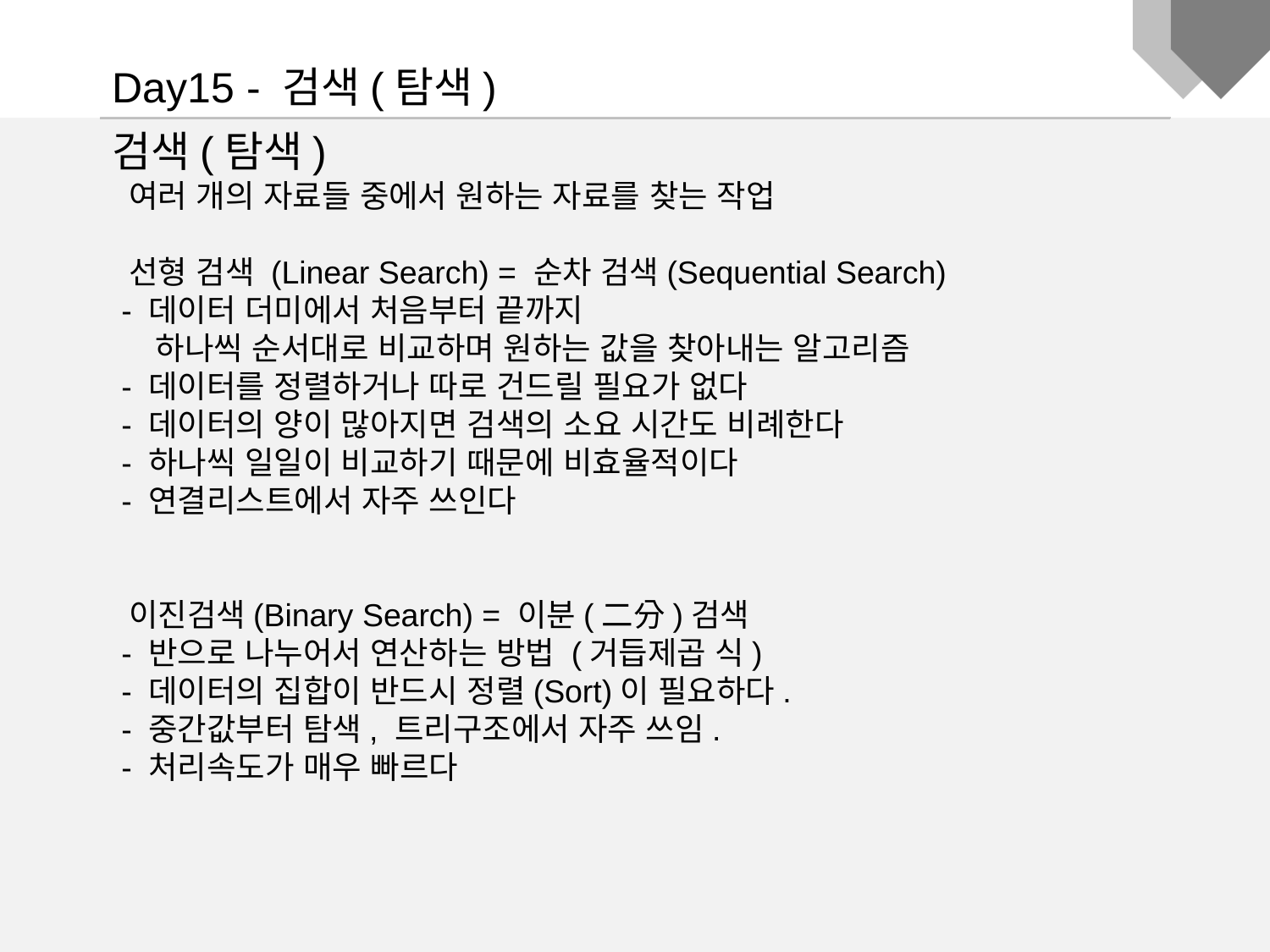

Day15 - 검색(탐색)
검색(탐색)
 여러 개의 자료들 중에서 원하는 자료를 찾는 작업

 선형 검색 (Linear Search) = 순차 검색(Sequential Search)
 - 데이터 더미에서 처음부터 끝까지
    하나씩 순서대로 비교하며 원하는 값을 찾아내는 알고리즘
 - 데이터를 정렬하거나 따로 건드릴 필요가 없다
 - 데이터의 양이 많아지면 검색의 소요 시간도 비례한다
 - 하나씩 일일이 비교하기 때문에 비효율적이다
 - 연결리스트에서 자주 쓰인다

 이진검색(Binary Search) = 이분(二分)검색
 - 반으로 나누어서 연산하는 방법 (거듭제곱 식)
 - 데이터의 집합이 반드시 정렬(Sort)이 필요하다.
 - 중간값부터 탐색, 트리구조에서 자주 쓰임.
 - 처리속도가 매우 빠르다